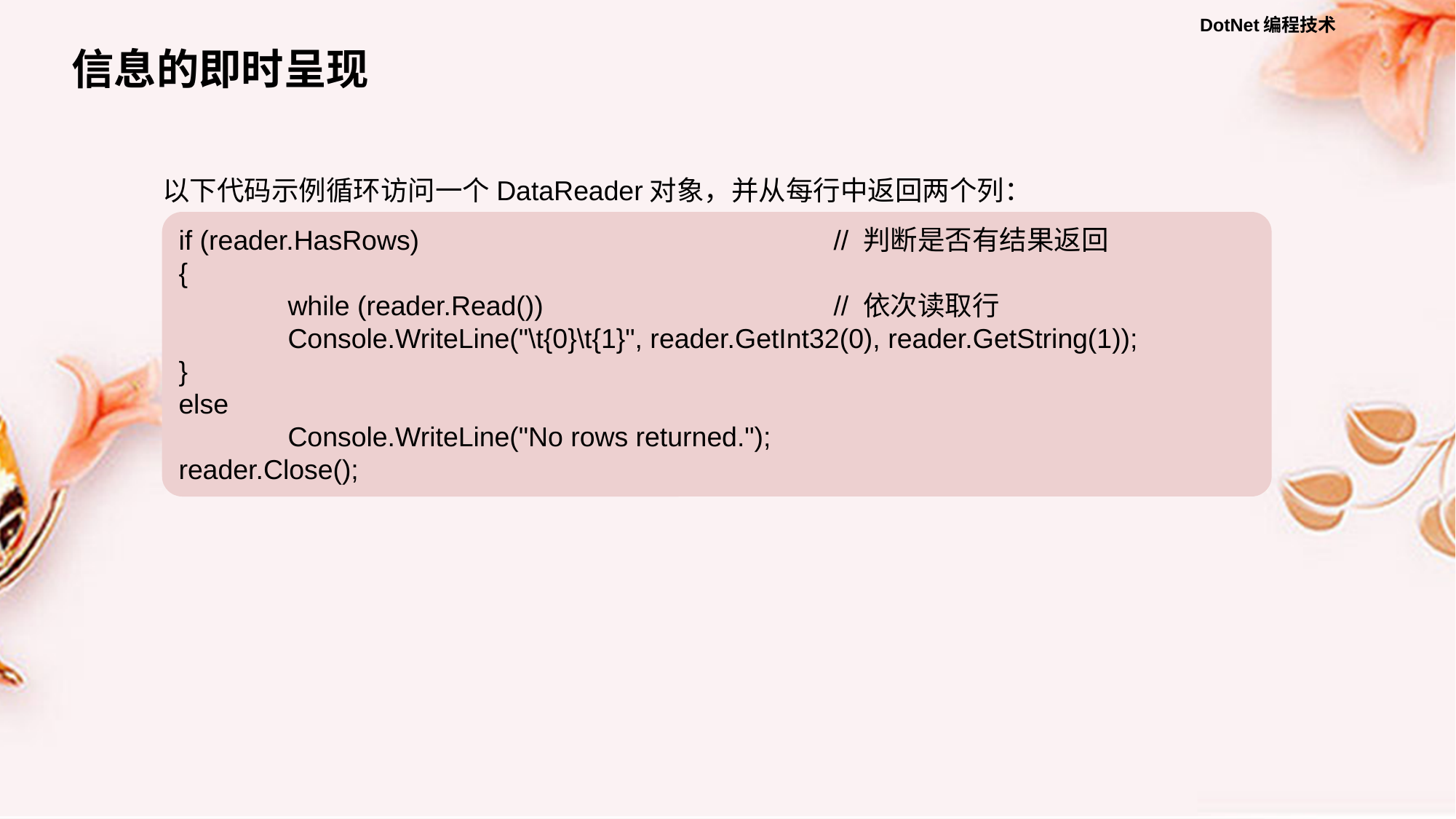

信息的即时呈现
以下代码示例循环访问一个DataReader对象，并从每行中返回两个列：
if (reader.HasRows)				// 判断是否有结果返回
{
	while (reader.Read())			// 依次读取行
	Console.WriteLine("\t{0}\t{1}", reader.GetInt32(0), reader.GetString(1));
}
else
	Console.WriteLine("No rows returned.");
reader.Close();